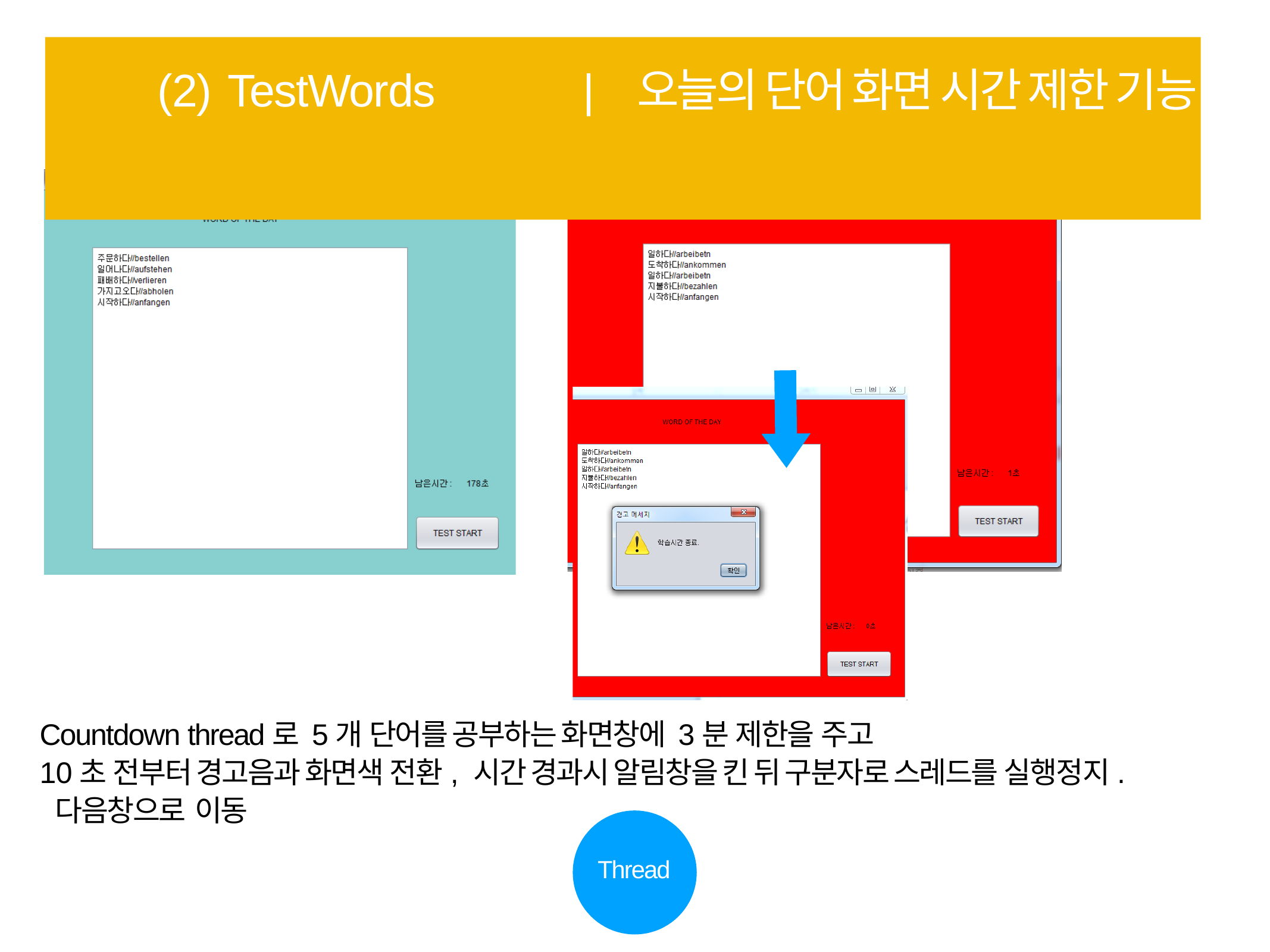

# (2) TestWords	| 오늘의 단어 화면 시간 제한 기능

Countdown thread로 5개 단어를 공부하는 화면창에 3분 제한을 주고
10초 전부터 경고음과 화면색 전환, 시간 경과시 알림창을 킨 뒤 구분자로 스레드를 실행정지.  다음창으로 이동
Thread